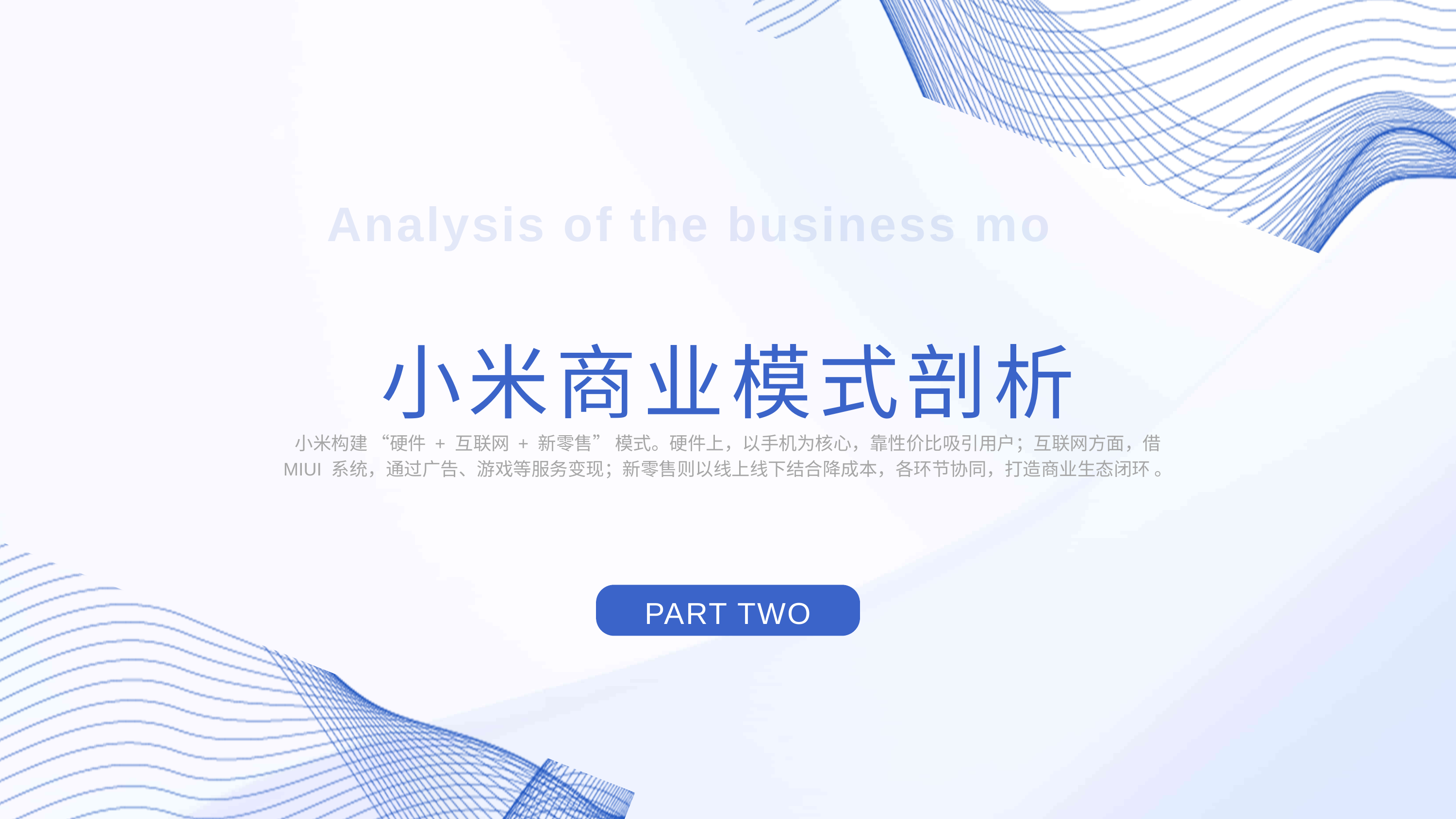

Analysis of the business model
小米商业模式剖析
小米构建 “硬件 + 互联网 + 新零售” 模式。硬件上，以手机为核心，靠性价比吸引用户；互联网方面，借 MIUI 系统，通过广告、游戏等服务变现；新零售则以线上线下结合降成本，各环节协同，打造商业生态闭环 。

PART TWO